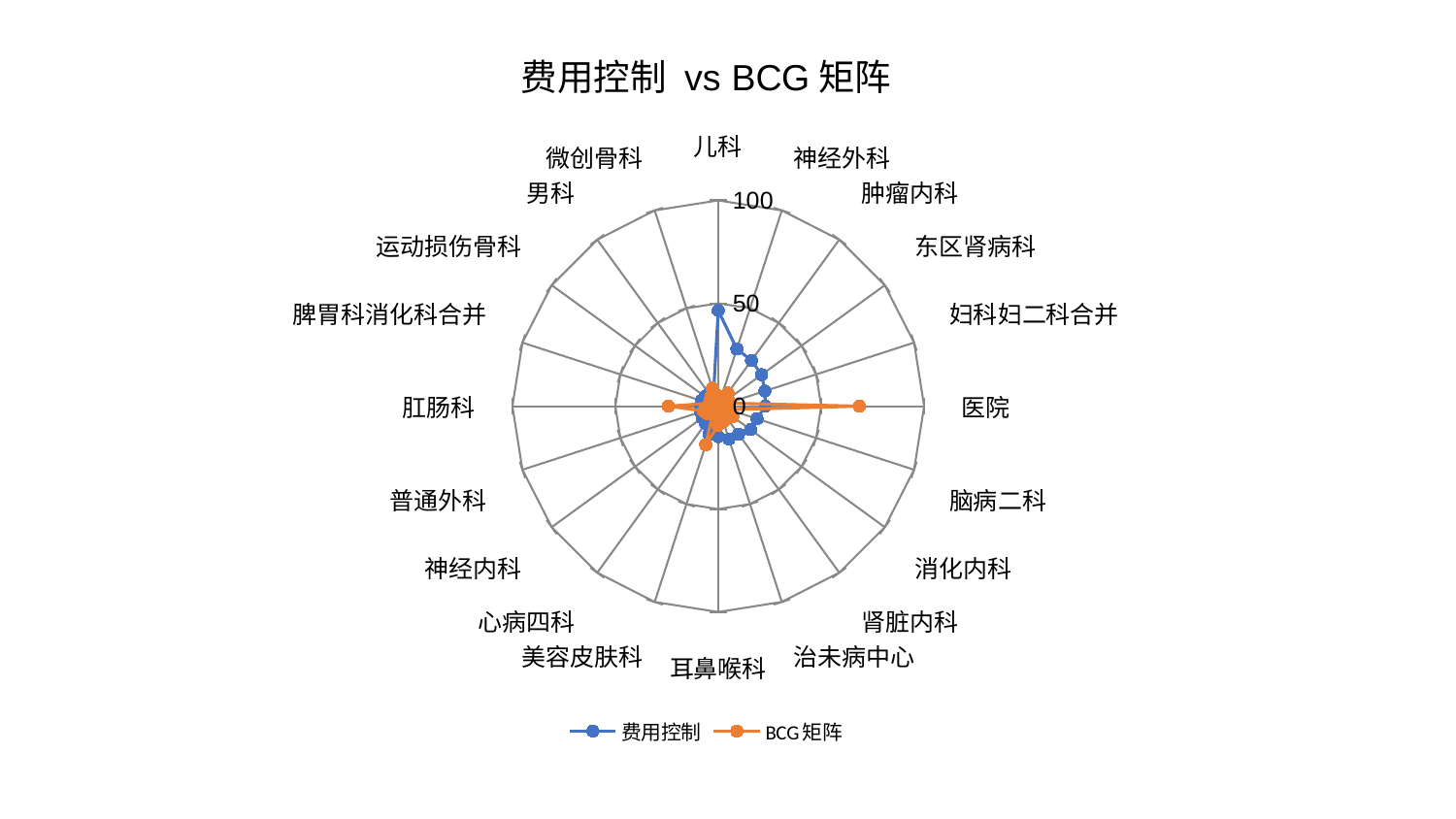

### Chart: 费用控制 vs BCG矩阵

| Category | 费用控制 | BCG矩阵 |
|---|---|---|
| 儿科 | 46.49017769524525 | 4.805927438018151 |
| 神经外科 | 29.241630560209515 | 0.1212892119725774 |
| 肿瘤内科 | 27.468183144699076 | 7.958272539361542 |
| 东区肾病科 | 26.06054012468833 | 5.9461490709309075 |
| 妇科妇二科合并 | 23.83019298435573 | 4.857979615126781 |
| 医院 | 22.868001588837735 | 68.52547125294248 |
| 脑病二科 | 19.79835497130676 | 5.425230678117954 |
| 消化内科 | 19.384057573858367 | 8.721073502363042 |
| 肾脏内科 | 16.826396115114182 | 4.415050444735442 |
| 治未病中心 | 16.803023099003198 | 8.015000112987835 |
| 耳鼻喉科 | 14.805278510409678 | 9.233506660040886 |
| 美容皮肤科 | 14.536711861270208 | 19.724909388313264 |
| 心病四科 | 10.421044085541762 | 4.560321533592062 |
| 神经内科 | 9.704960070994591 | 6.3531209404449225 |
| 普通外科 | 9.00270274357598 | 7.565739906488804 |
| 肛肠科 | 8.824055490357264 | 24.20158674822101 |
| 脾胃科消化科合并 | 8.615227920487929 | 4.596246896508541 |
| 运动损伤骨科 | 7.9797859674280955 | 4.950354584014839 |
| 男科 | 7.584717772447493 | 5.938422783808906 |
| 微创骨科 | 7.265012204535394 | 9.194917155108605 |
47